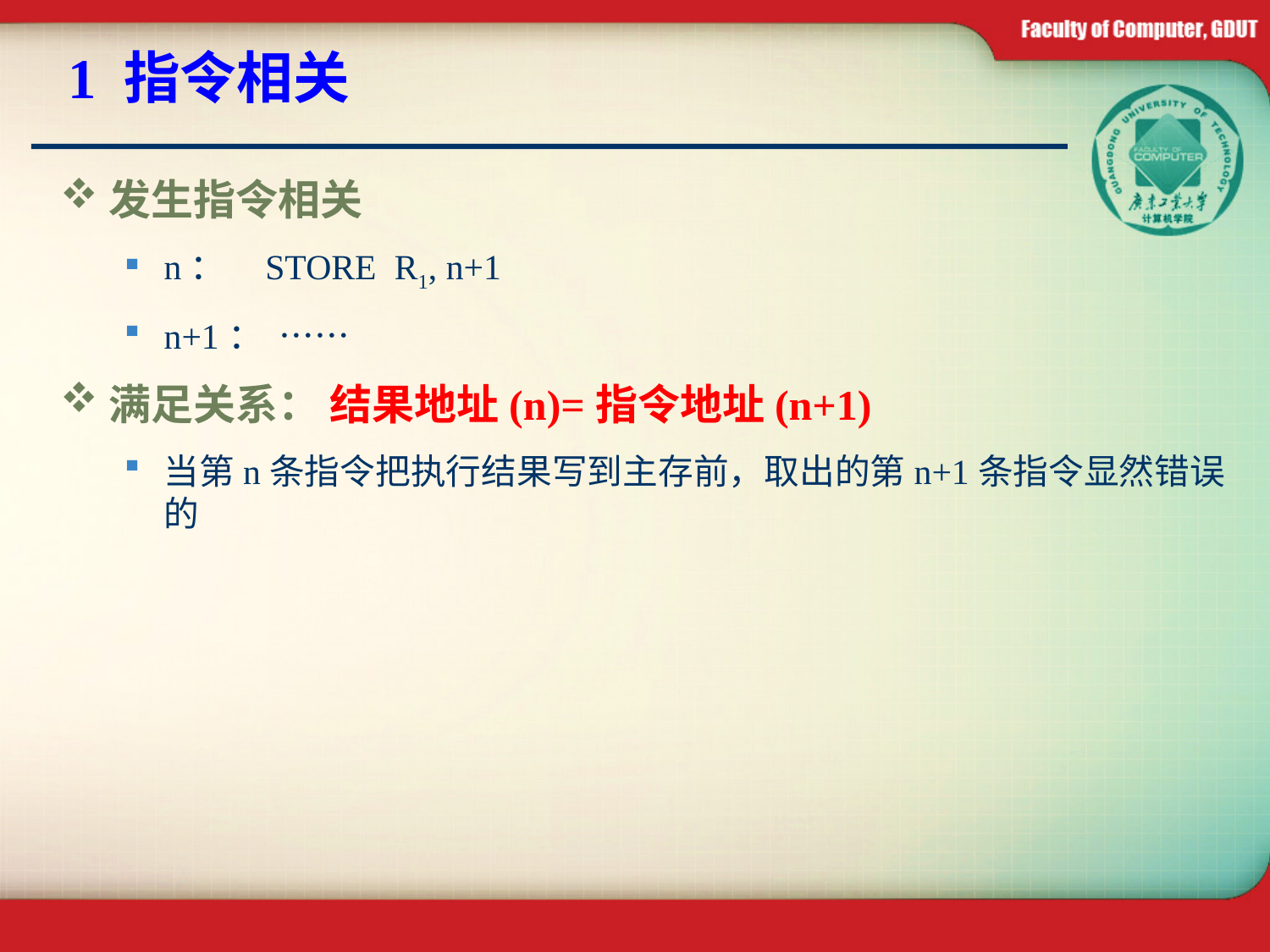

# 1 指令相关
发生指令相关
n：    STORE  R1, n+1
n+1：  ……
满足关系： 结果地址(n)=指令地址(n+1)
当第n条指令把执行结果写到主存前，取出的第n+1条指令显然错误的